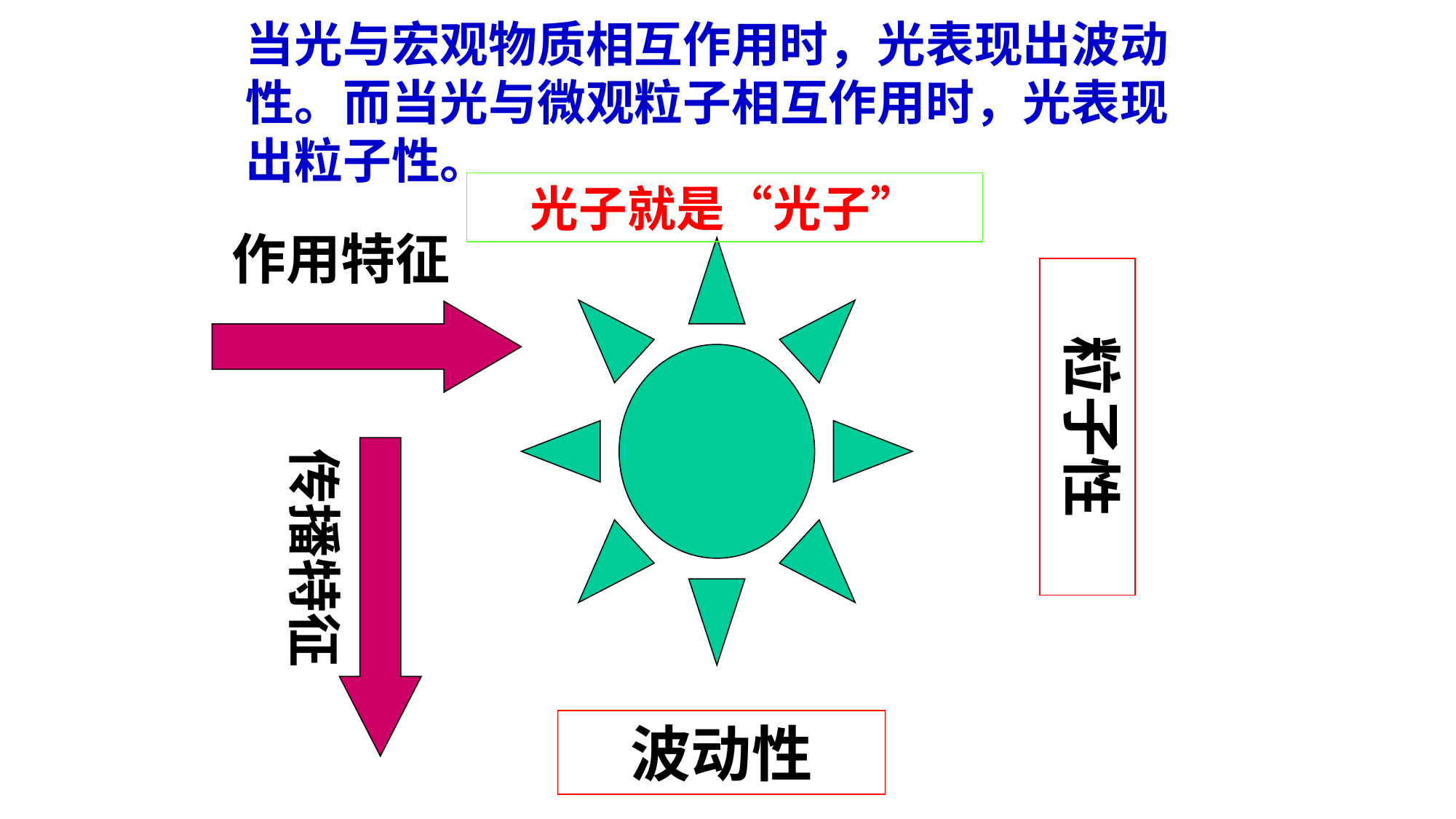

当光与宏观物质相互作用时，光表现出波动性。而当光与微观粒子相互作用时，光表现出粒子性。
光子就是“光子”
作用特征

粒子性
传播特征

波动性